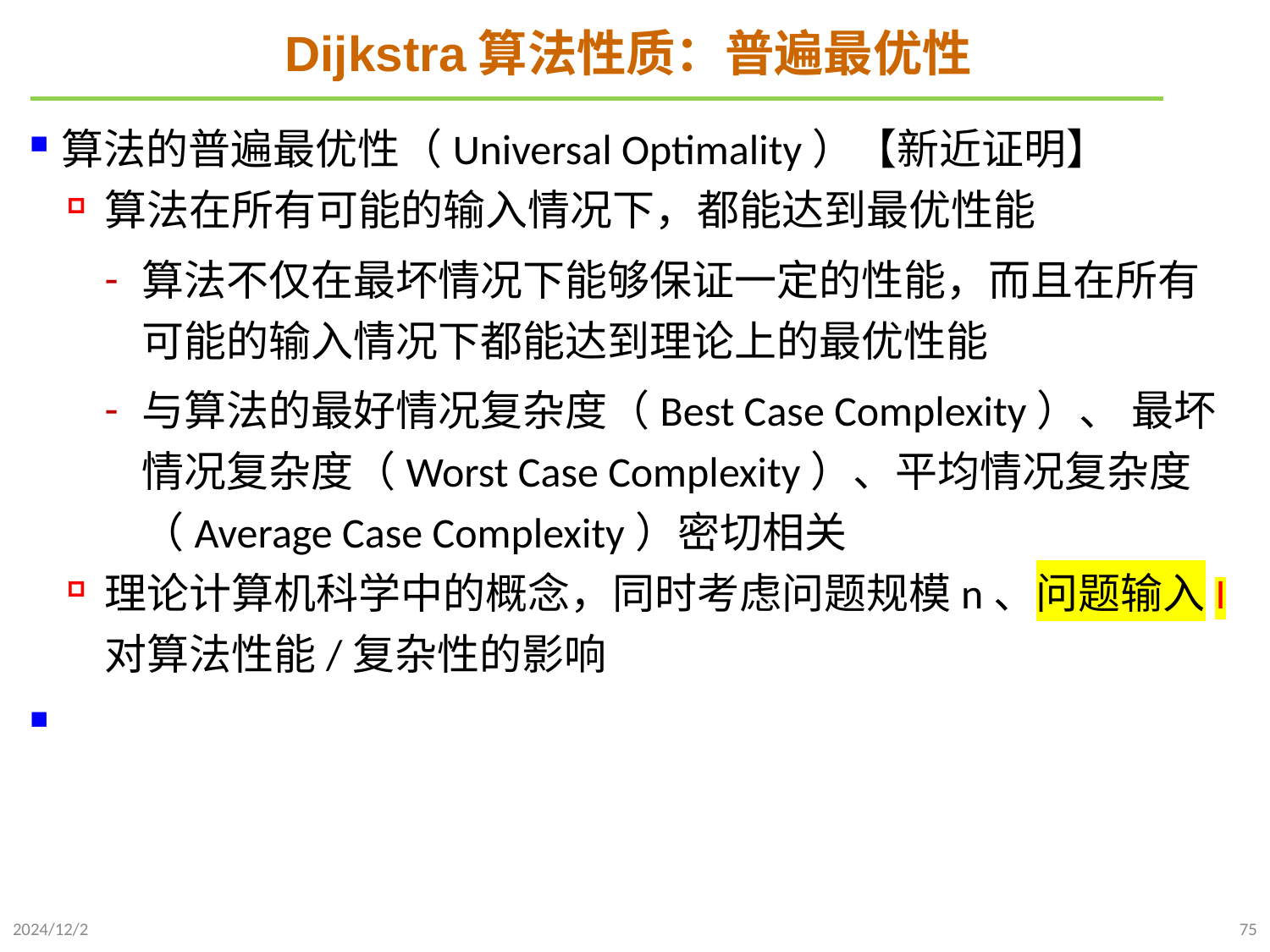

# Dijkstra算法性质：普遍最优性
算法的普遍最优性（Universal Optimality）【新近证明】
算法在所有可能的输入情况下，都能达到最优性能
算法不仅在最坏情况下能够保证一定的性能，而且在所有可能的输入情况下都能达到理论上的最优性能
与算法的最好情况复杂度（Best Case Complexity）、 最坏情况复杂度（Worst Case Complexity）、平均情况复杂度（Average Case Complexity）密切相关
理论计算机科学中的概念，同时考虑问题规模n、问题输入I对算法性能/复杂性的影响

2024/12/2
75